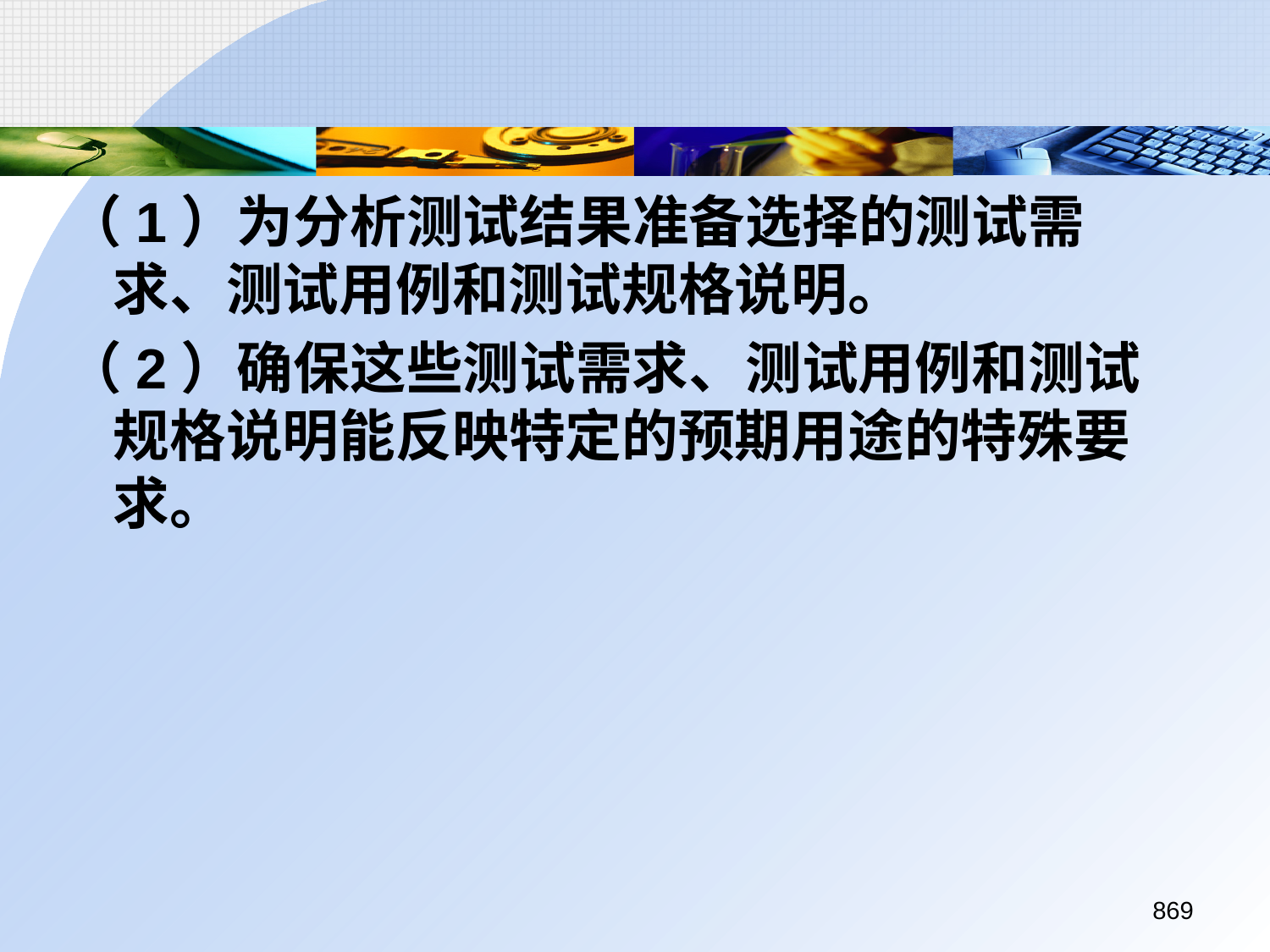

（1）为分析测试结果准备选择的测试需求、测试用例和测试规格说明。
（2）确保这些测试需求、测试用例和测试规格说明能反映特定的预期用途的特殊要求。
869